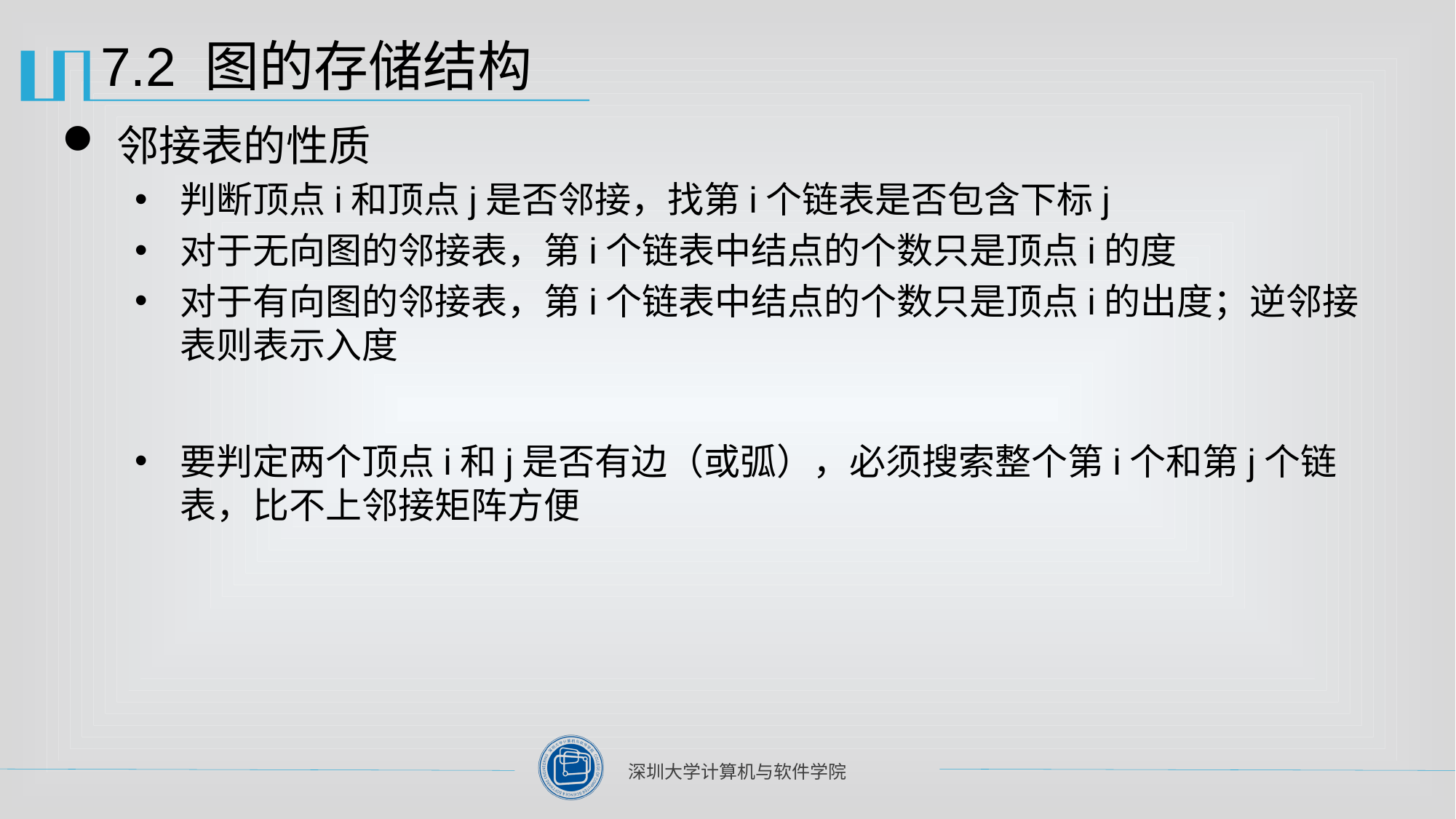

# 7.2 图的存储结构
邻接表的性质
判断顶点i和顶点j是否邻接，找第i个链表是否包含下标j
对于无向图的邻接表，第i个链表中结点的个数只是顶点i的度
对于有向图的邻接表，第i个链表中结点的个数只是顶点i的出度；逆邻接表则表示入度

要判定两个顶点i和j是否有边（或弧），必须搜索整个第i个和第j个链表，比不上邻接矩阵方便

42